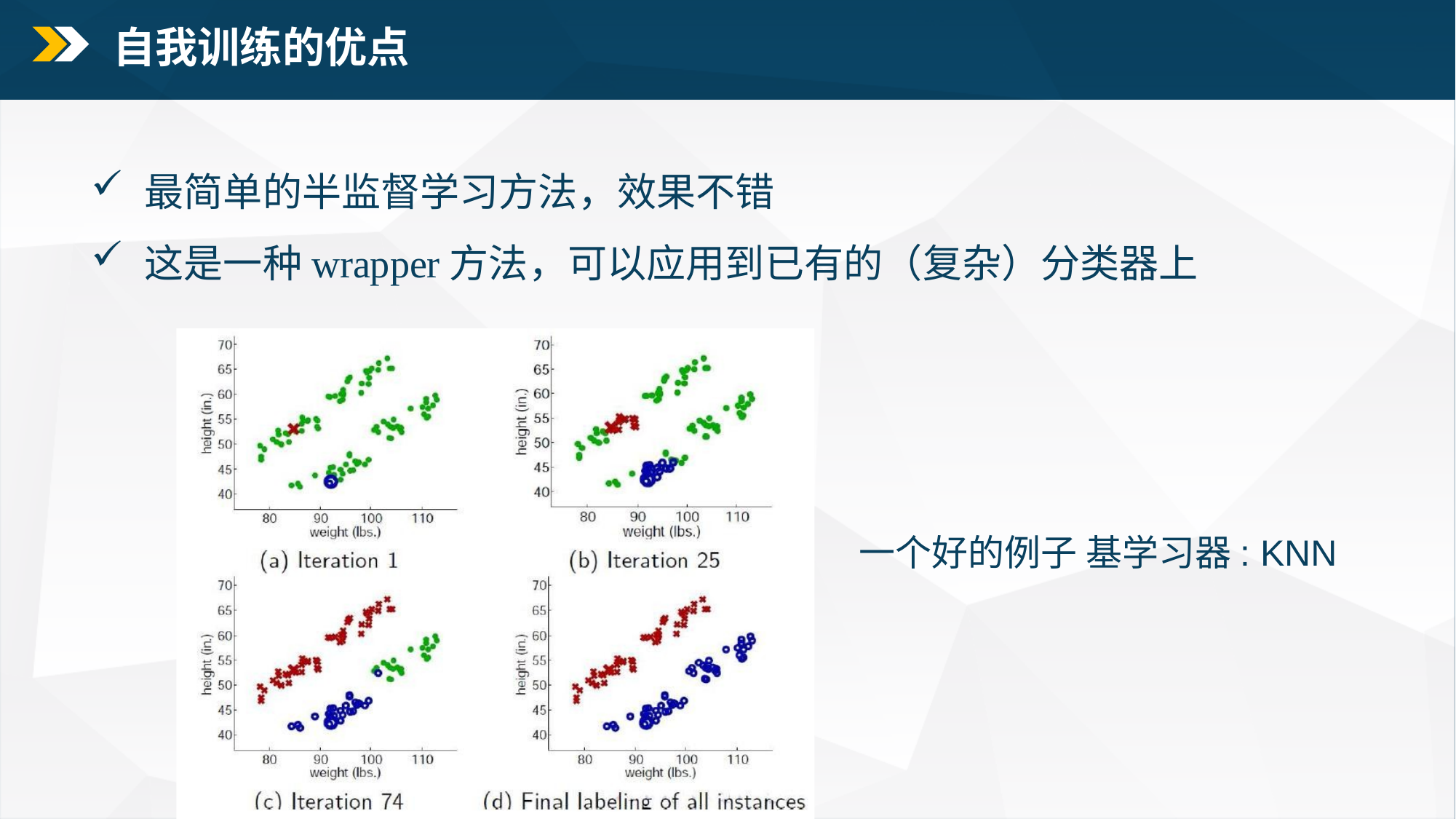

自我训练的优点
最简单的半监督学习方法，效果不错
这是一种wrapper方法，可以应用到已有的（复杂）分类器上

一个好的例子 基学习器: KNN